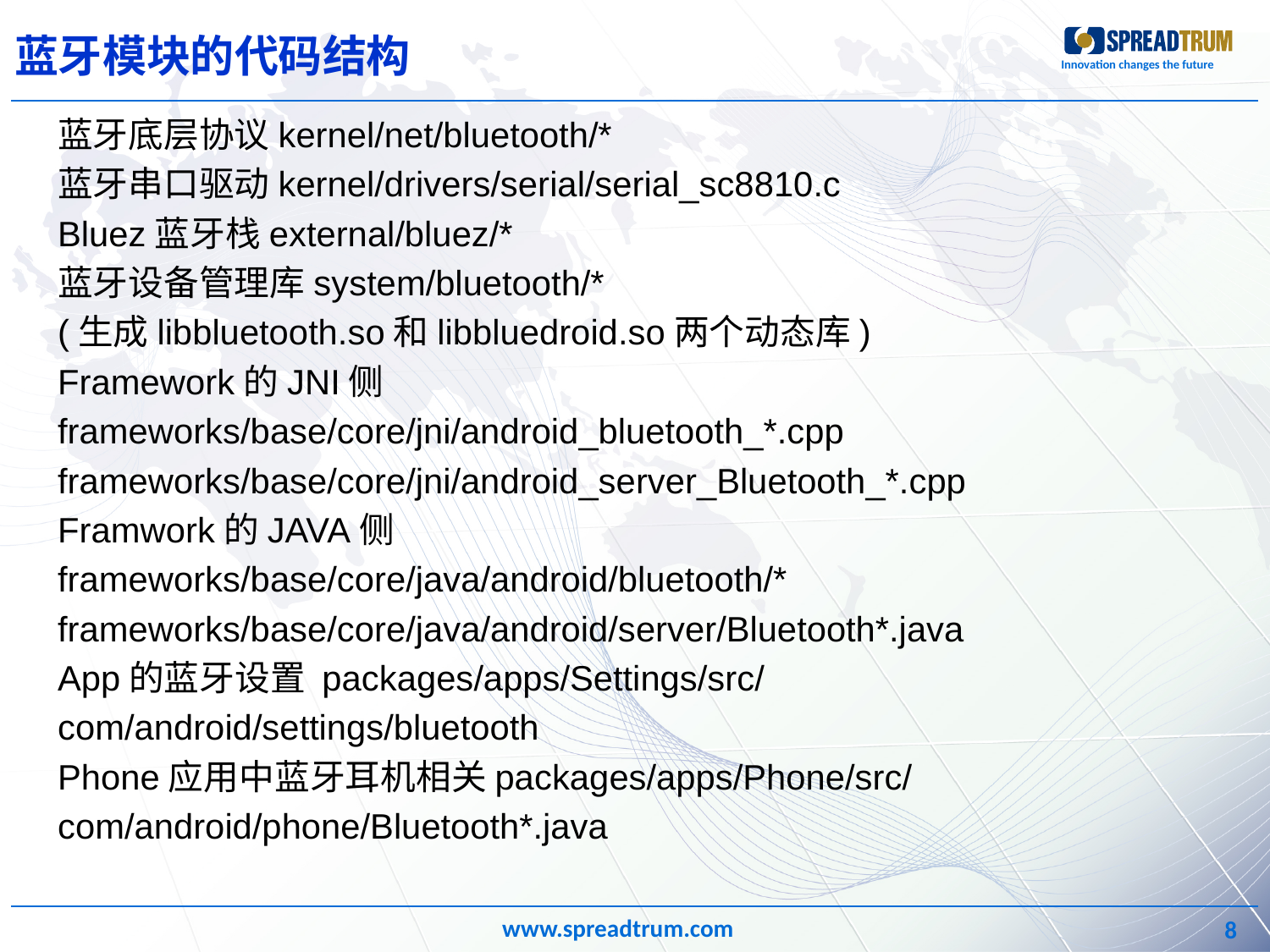

# 蓝牙模块的代码结构
蓝牙底层协议kernel/net/bluetooth/*
蓝牙串口驱动kernel/drivers/serial/serial_sc8810.c
Bluez蓝牙栈external/bluez/*
蓝牙设备管理库system/bluetooth/*
(生成libbluetooth.so和libbluedroid.so两个动态库)
Framework的JNI侧
frameworks/base/core/jni/android_bluetooth_*.cpp
frameworks/base/core/jni/android_server_Bluetooth_*.cpp
Framwork的JAVA侧
frameworks/base/core/java/android/bluetooth/*
frameworks/base/core/java/android/server/Bluetooth*.java
App的蓝牙设置 packages/apps/Settings/src/
com/android/settings/bluetooth
Phone应用中蓝牙耳机相关packages/apps/Phone/src/
com/android/phone/Bluetooth*.java